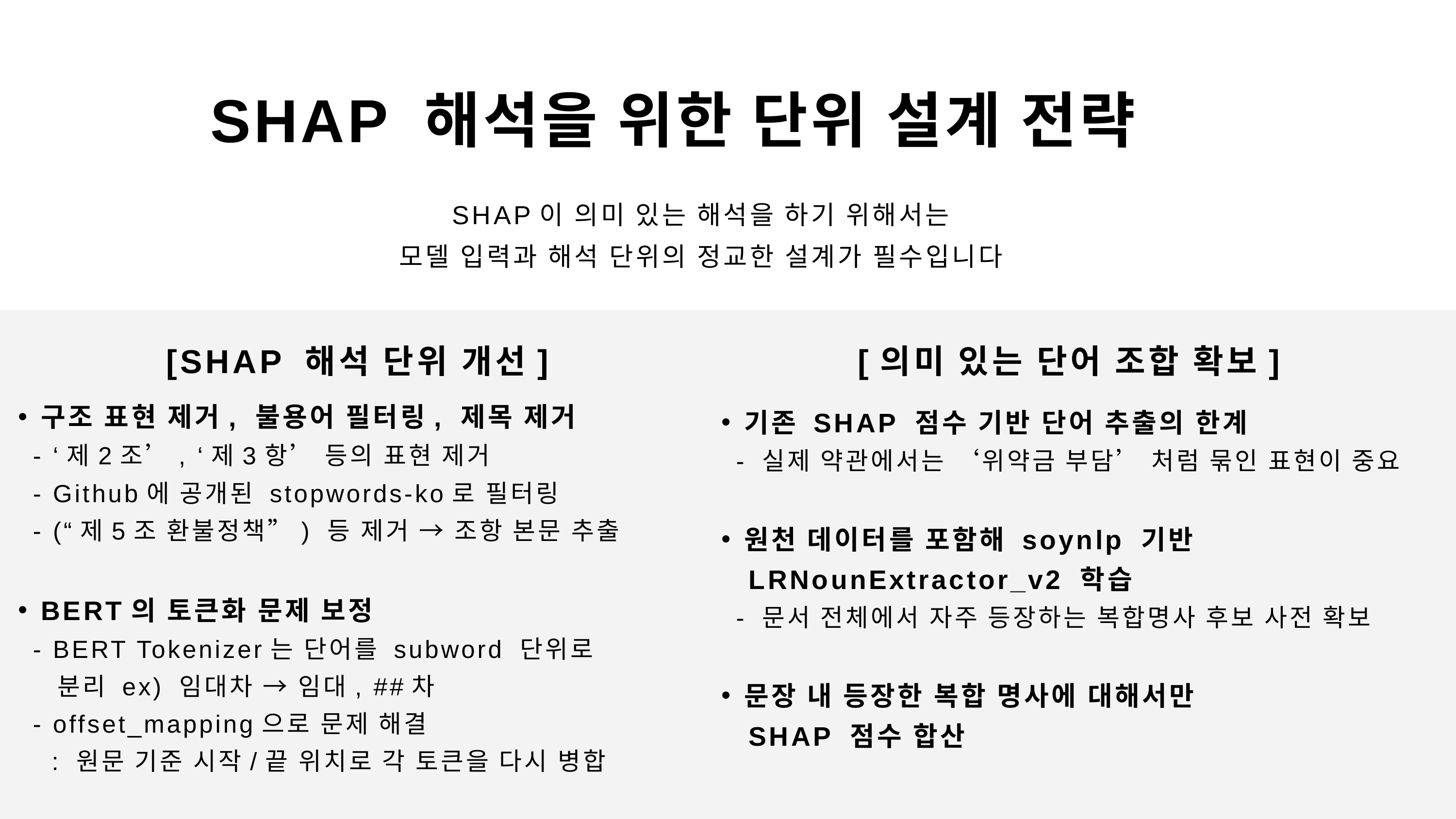

SHAP 해석을 위한 단위 설계 전략
SHAP이 의미 있는 해석을 하기 위해서는
모델 입력과 해석 단위의 정교한 설계가 필수입니다

[SHAP 해석 단위 개선]
[의미 있는 단어 조합 확보]
구조 표현 제거, 불용어 필터링, 제목 제거
    - ‘제2조’, ‘제3항’ 등의 표현 제거
    - Github에 공개된 stopwords-ko로 필터링
    - (“제5조 환불정책”) 등 제거 → 조항 본문 추출

BERT의 토큰화 문제 보정
    - BERT Tokenizer는 단어를 subword 단위로
       분리 ex) 임대차 → 임대, ##차
    - offset_mapping으로 문제 해결
      : 원문 기준 시작/끝 위치로 각 토큰을 다시 병합

기존 SHAP 점수 기반 단어 추출의 한계
    - 실제 약관에서는 ‘위약금 부담’ 처럼 묶인 표현이 중요

원천 데이터를 포함해 soynlp 기반
     LRNounExtractor_v2 학습
    - 문서 전체에서 자주 등장하는 복합명사 후보 사전 확보

문장 내 등장한 복합 명사에 대해서만
     SHAP 점수 합산